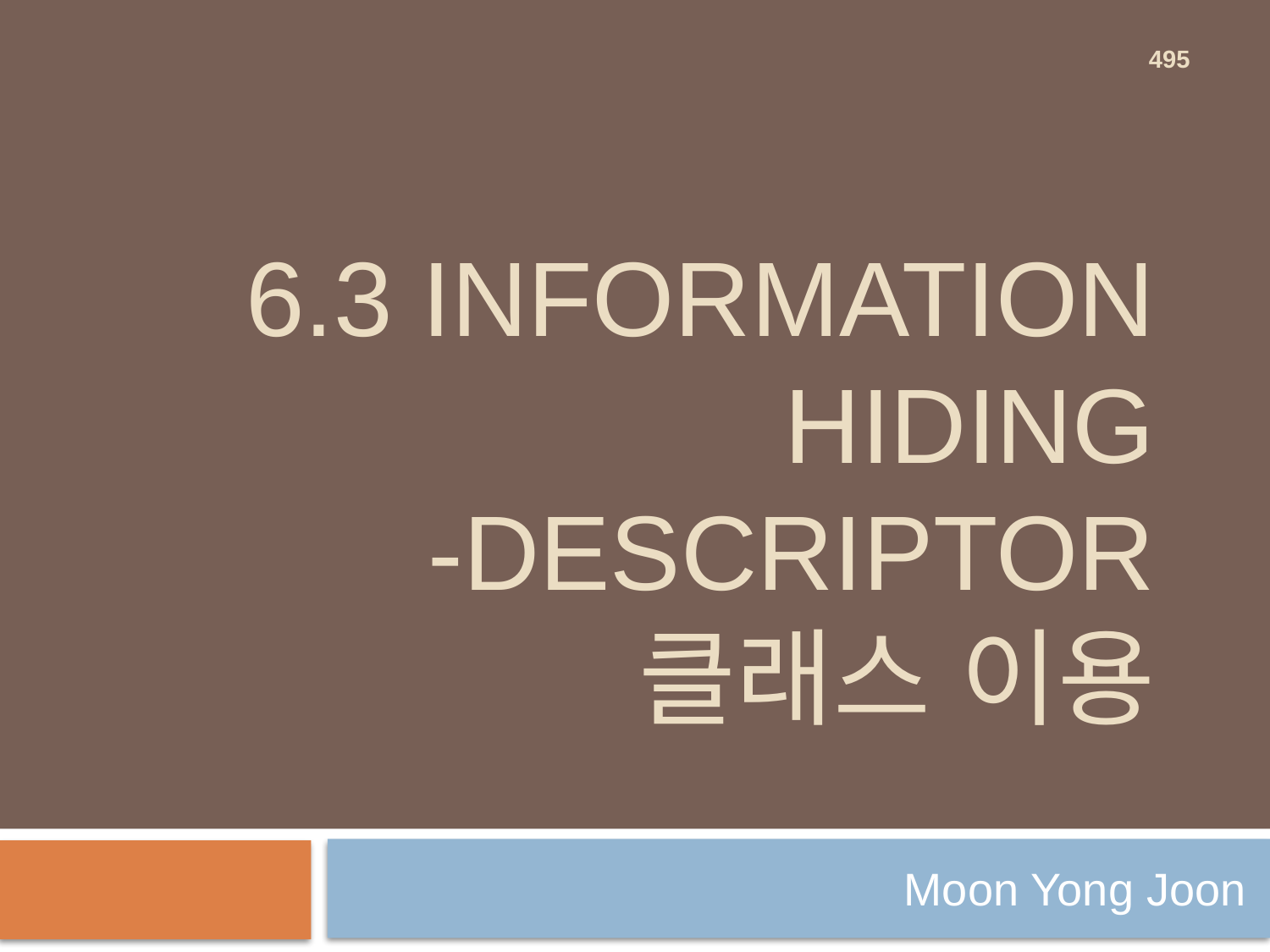

495
# 6.3 Information Hiding -descriptor 클래스 이용
Moon Yong Joon